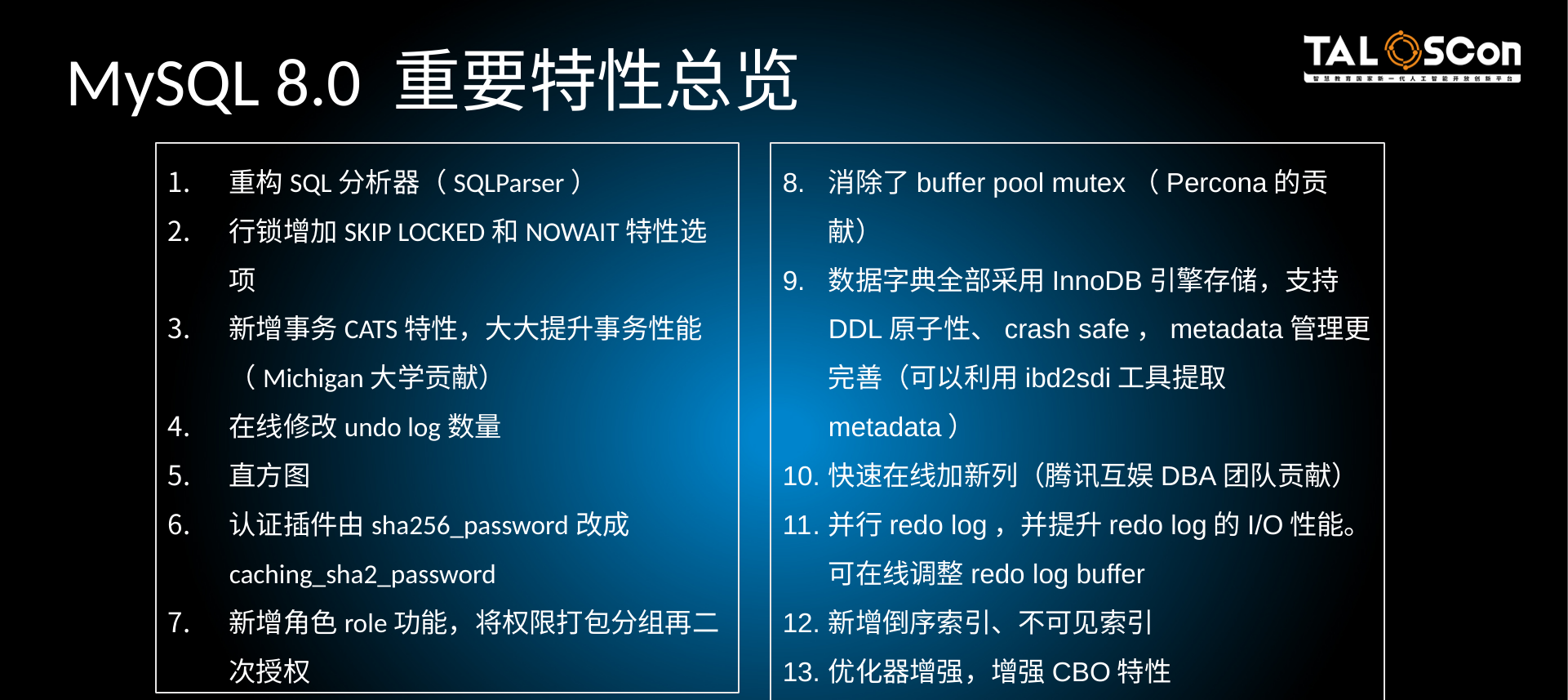

MySQL 8.0 重要特性总览
重构SQL分析器（SQLParser）
行锁增加SKIP LOCKED和NOWAIT特性选项
新增事务CATS特性，大大提升事务性能（Michigan大学贡献）
在线修改undo log数量
直方图
认证插件由sha256_password改成caching_sha2_password
新增角色role功能，将权限打包分组再二次授权
消除了buffer pool mutex（Percona的贡献）
数据字典全部采用InnoDB引擎存储，支持DDL原子性、crash safe，metadata管理更完善（可以利用ibd2sdi工具提取metadata）
快速在线加新列（腾讯互娱DBA团队贡献）
并行redo log，并提升redo log的I/O性能。可在线调整redo log buffer
新增倒序索引、不可见索引
优化器增强，增强CBO特性
支持会话级别SET_VAR 动态调整部分参数